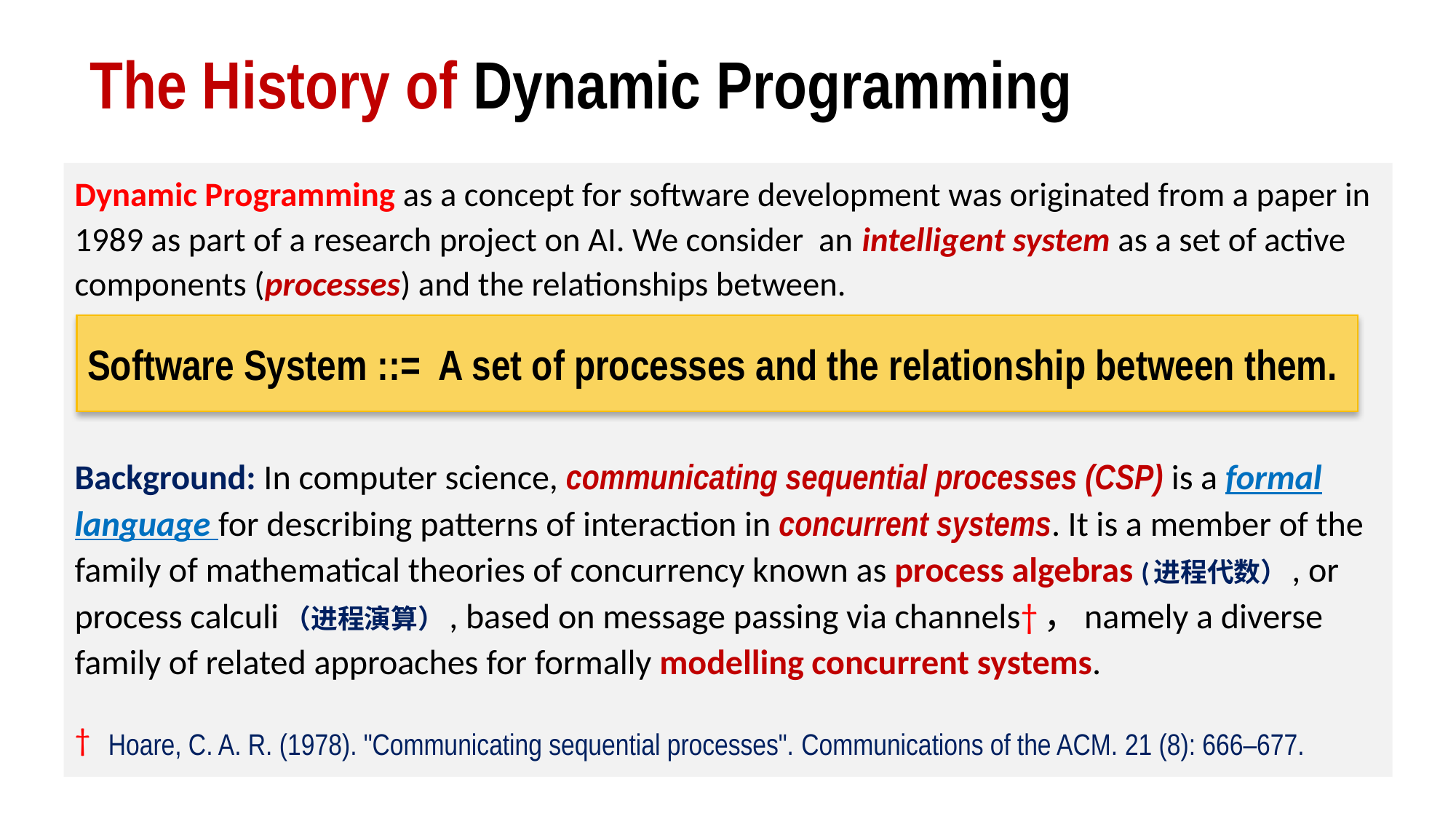

# The History of Dynamic Programming
Dynamic Programming as a concept for software development was originated from a paper in 1989 as part of a research project on AI. We consider  an intelligent system as a set of active components (processes) and the relationships between.

Background: In computer science, communicating sequential processes (CSP) is a formal language for describing patterns of interaction in concurrent systems. It is a member of the family of mathematical theories of concurrency known as process algebras (进程代数）, or process calculi（进程演算）, based on message passing via channels†，namely a diverse family of related approaches for formally modelling concurrent systems.

 Hoare, C. A. R. (1978). "Communicating sequential processes". Communications of the ACM. 21 (8): 666–677.
Software System ::=  A set of processes and the relationship between them.